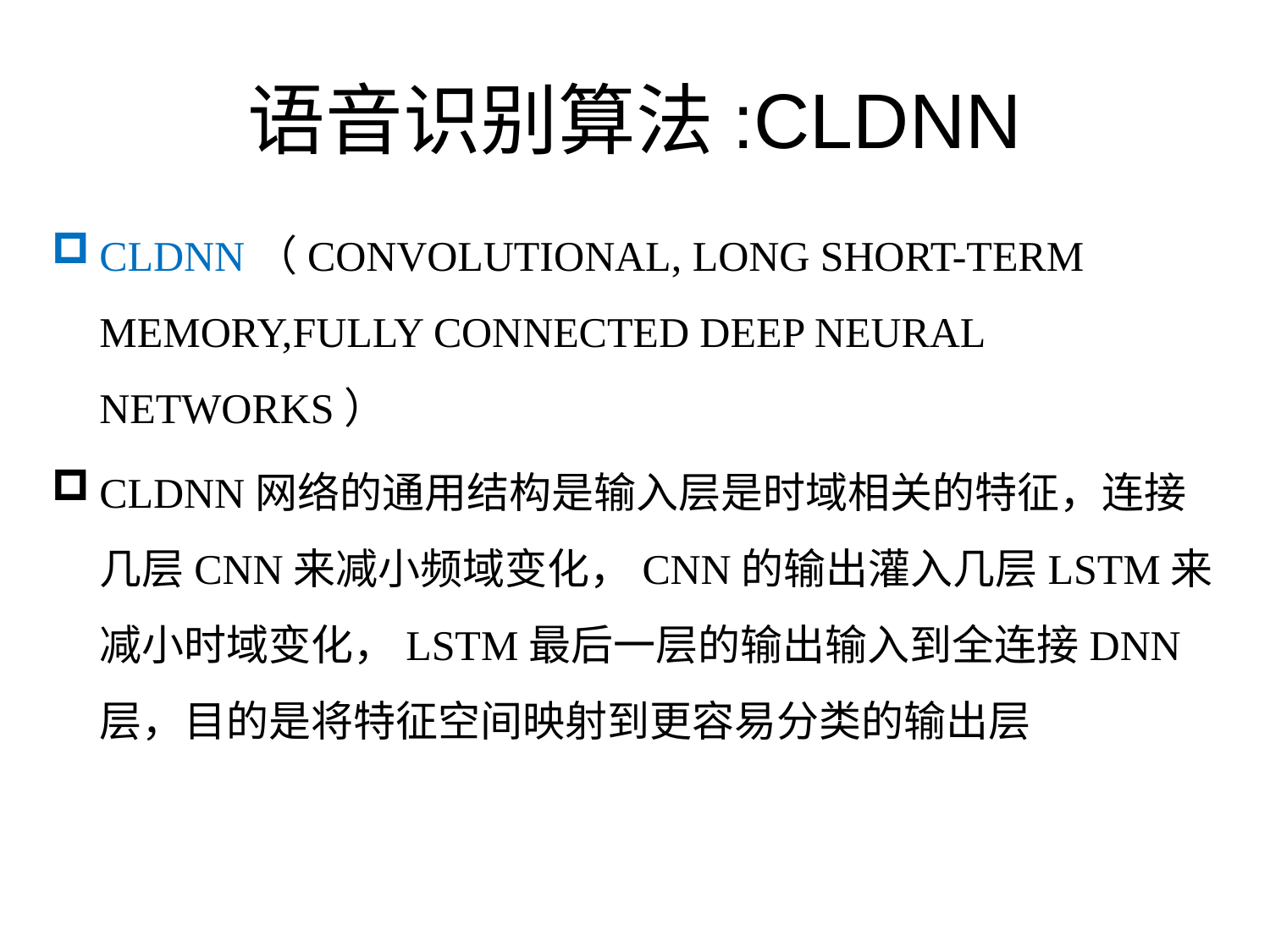

# 语音识别算法:CLDNN
CLDNN（CONVOLUTIONAL, LONG SHORT-TERM MEMORY,FULLY CONNECTED DEEP NEURAL NETWORKS）
CLDNN网络的通用结构是输入层是时域相关的特征，连接几层CNN来减小频域变化，CNN的输出灌入几层LSTM来减小时域变化，LSTM最后一层的输出输入到全连接DNN层，目的是将特征空间映射到更容易分类的输出层